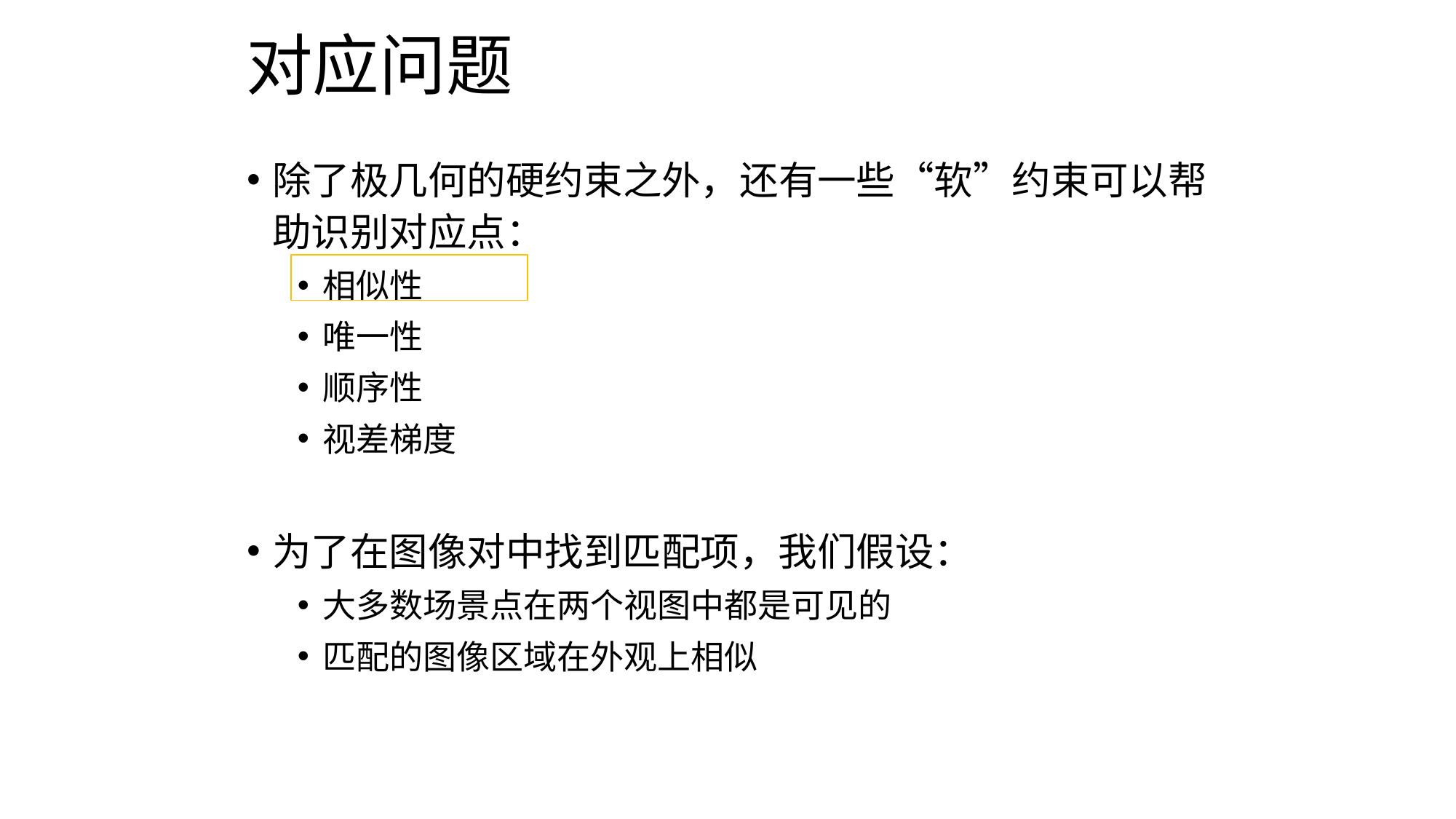

# 对应问题
除了极几何的硬约束之外，还有一些“软”约束可以帮助识别对应点：
相似性
唯一性
顺序性
视差梯度

为了在图像对中找到匹配项，我们假设：
大多数场景点在两个视图中都是可见的
匹配的图像区域在外观上相似